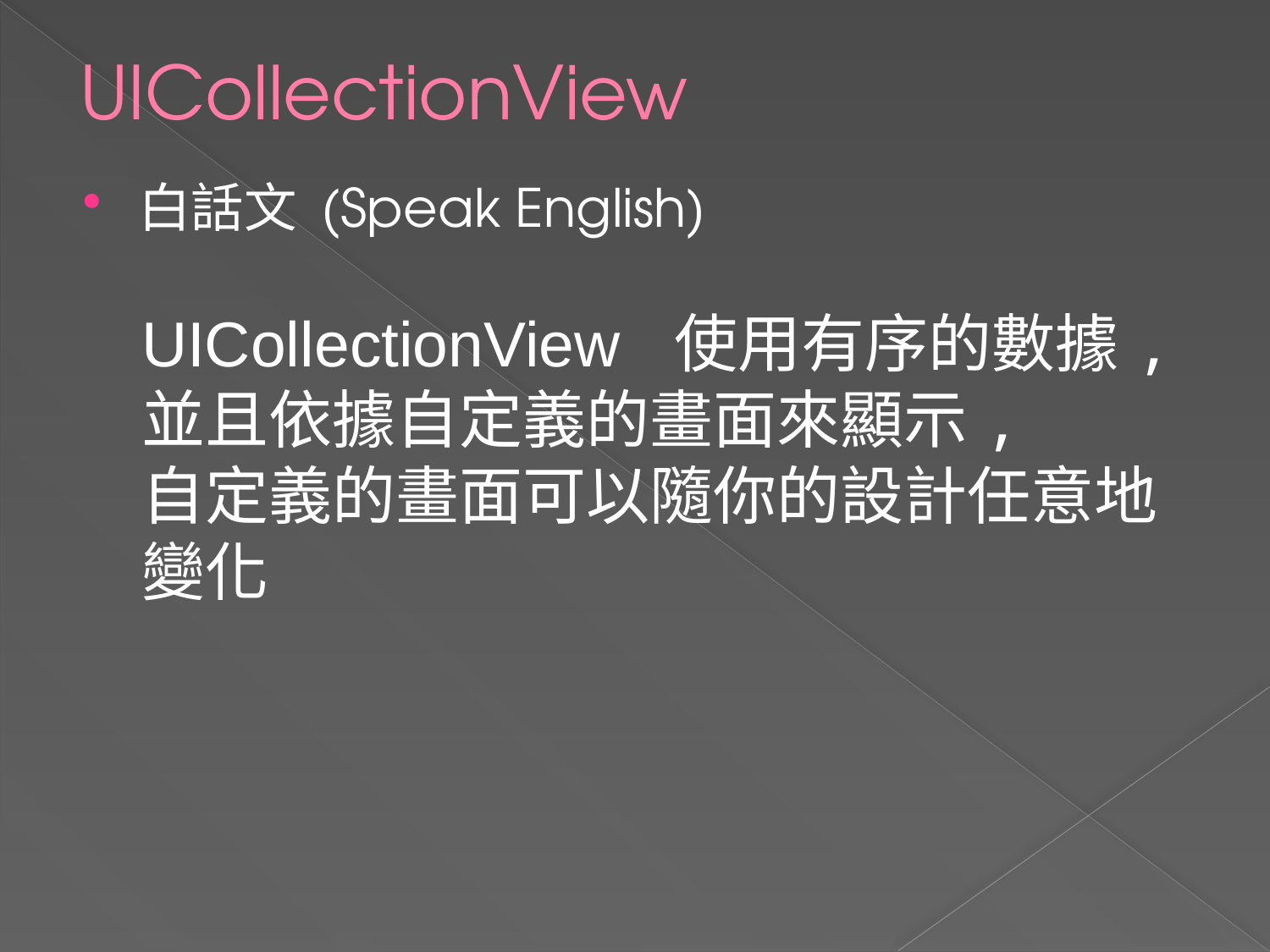

# UICollectionView
白話文 (Speak English)
UICollectionView 使用有序的數據,
並且依據自定義的畫面來顯示,
自定義的畫面可以隨你的設計任意地變化